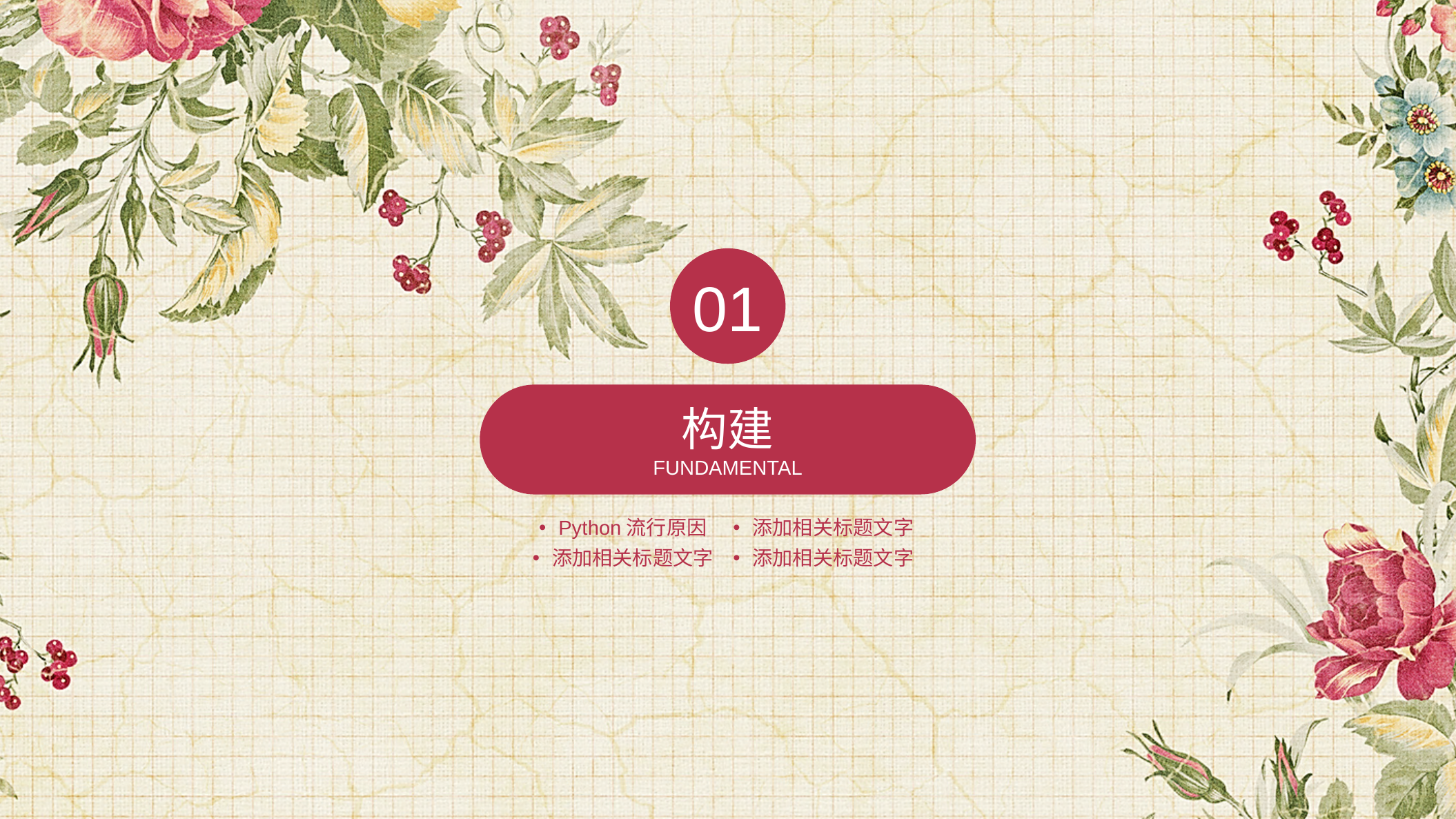

01

构建
FUNDAMENTAL
Python流行原因
添加相关标题文字
添加相关标题文字
添加相关标题文字